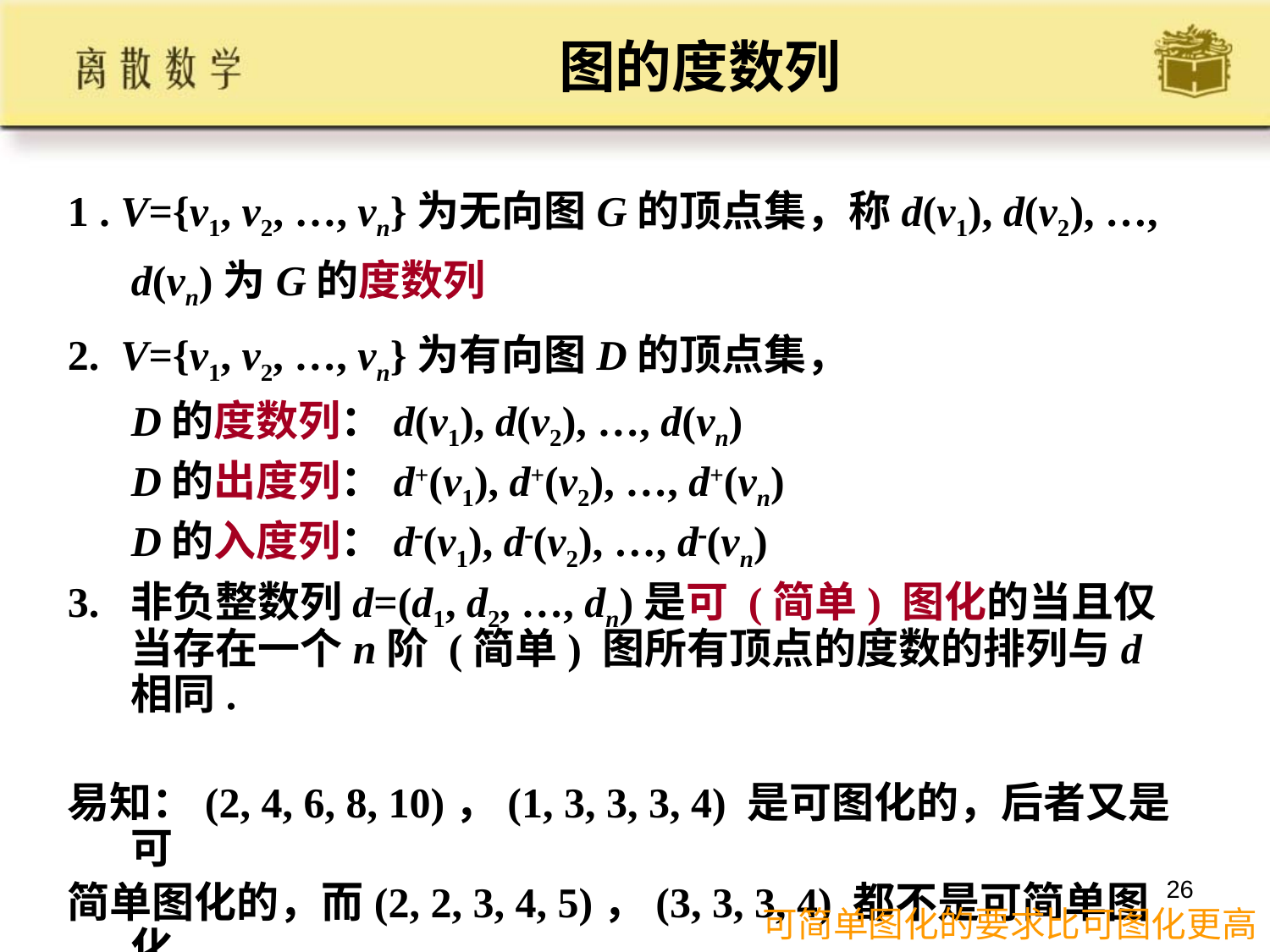

# 图的度数列
1 . V={v1, v2, …, vn}为无向图G的顶点集，称d(v1), d(v2), …, d(vn)为G的度数列
2.  V={v1, v2, …, vn}为有向图D的顶点集，
      D的度数列：d(v1), d(v2), …, d(vn)
      D的出度列：d+(v1), d+(v2), …, d+(vn)
      D的入度列：d−(v1), d−(v2), …, d−(vn)
3.  非负整数列d=(d1, d2, …, dn)是可 (简单) 图化的当且仅当存在一个n阶 (简单) 图所有顶点的度数的排列与d相同.

易知：(2, 4, 6, 8, 10)，(1, 3, 3, 3, 4) 是可图化的，后者又是可
简单图化的，而(2, 2, 3, 4, 5)，(3, 3, 3, 4) 都不是可简单图化
的，特别是后者也不是可图化的
26
可简单图化的要求比可图化更高